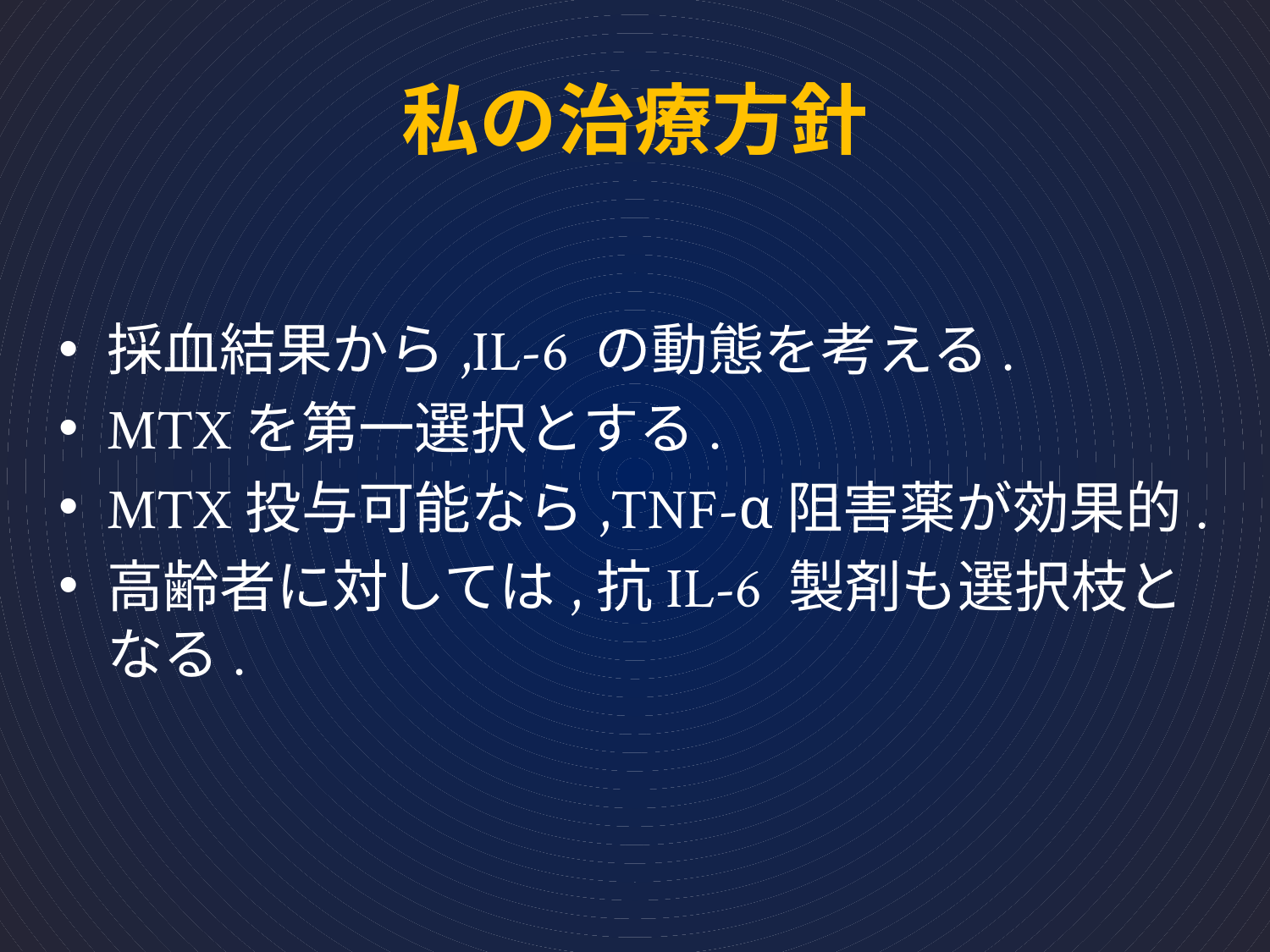

# 私の治療方針
採血結果から,IL-6 の動態を考える.
MTXを第一選択とする.
MTX投与可能なら,TNF-α阻害薬が効果的.
高齢者に対しては,抗IL-6 製剤も選択枝となる.